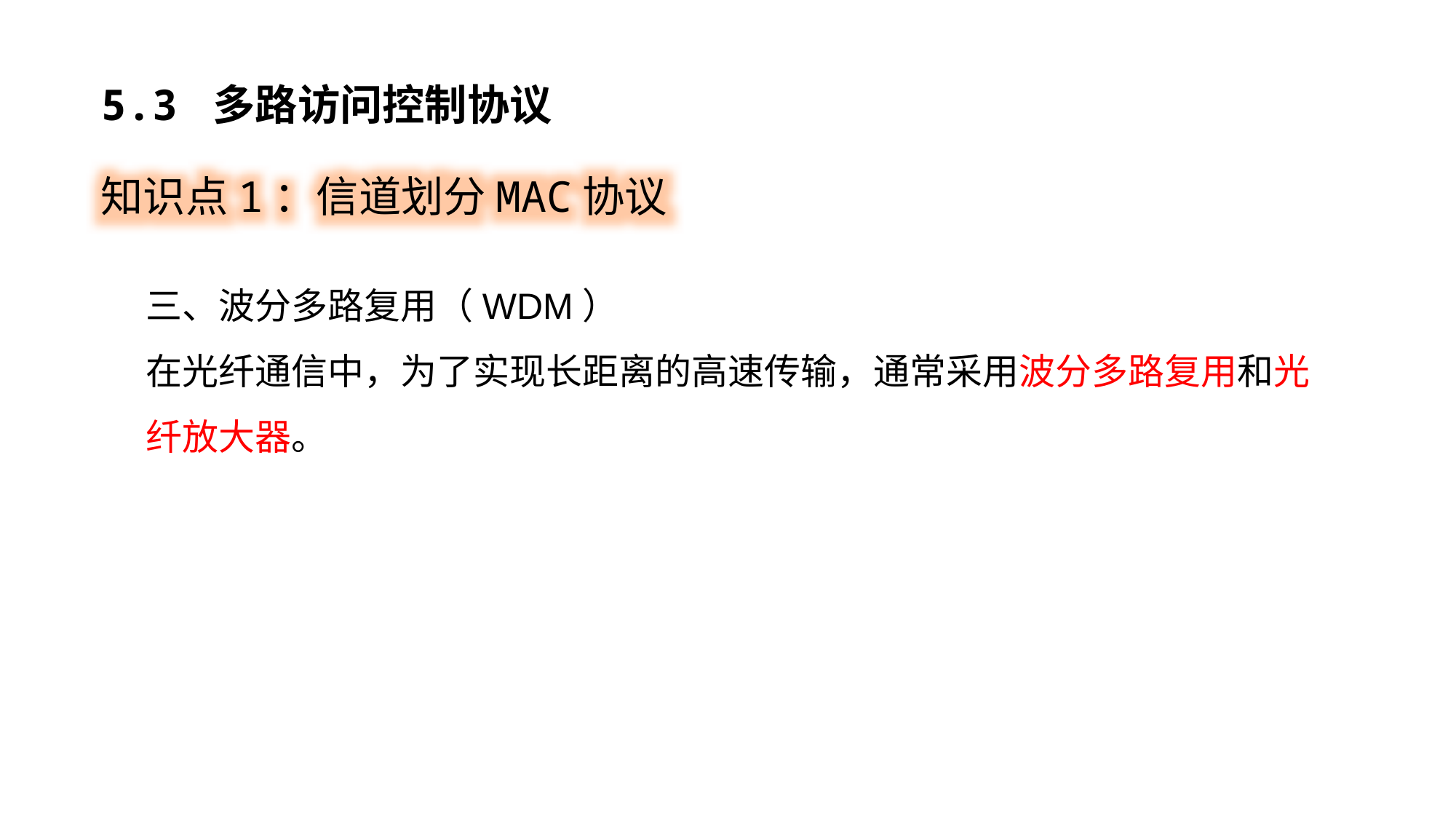

5.3 多路访问控制协议
知识点1：信道划分MAC协议
三、波分多路复用（WDM）
在光纤通信中，为了实现长距离的高速传输，通常采用波分多路复用和光纤放大器。